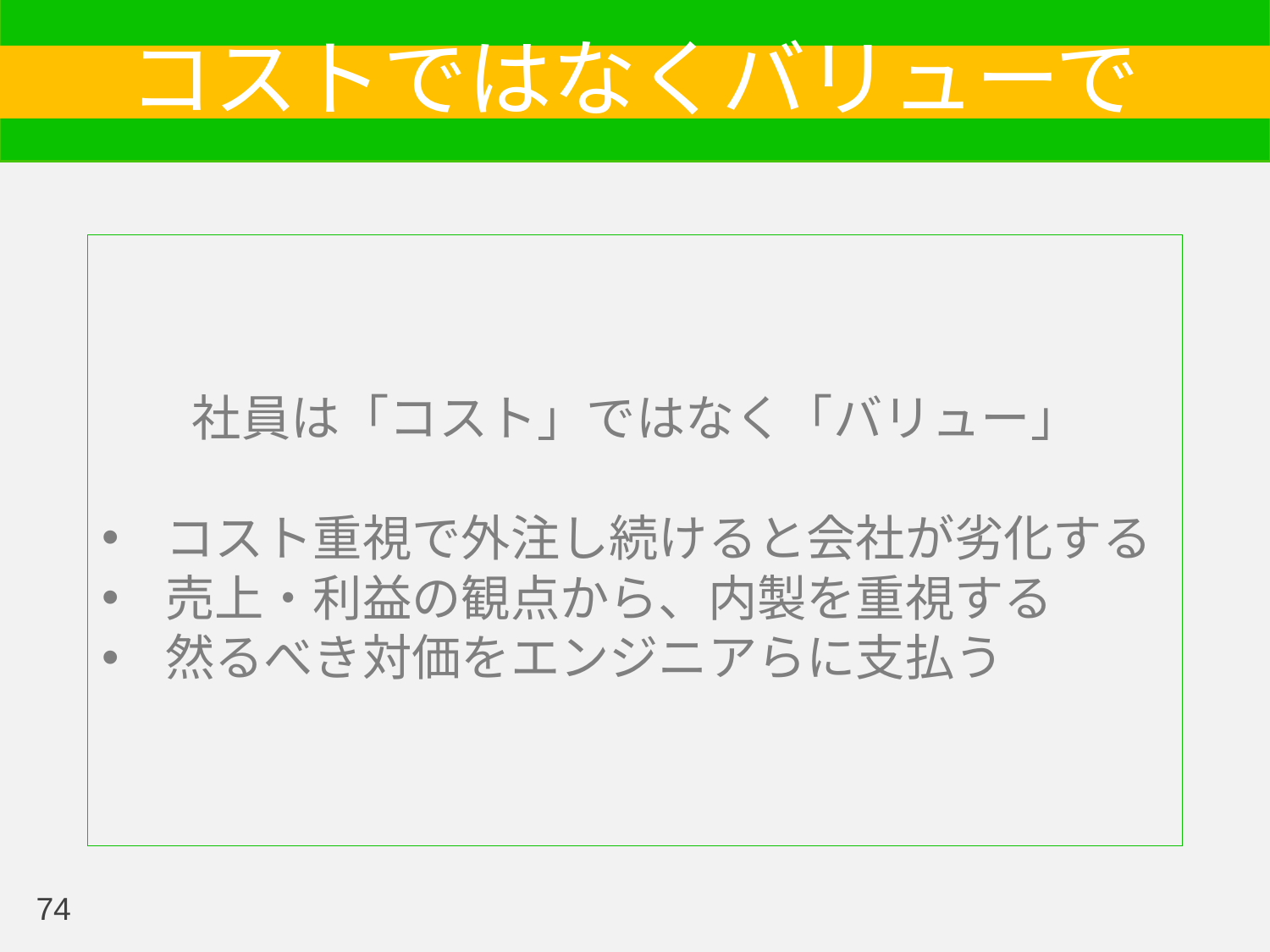

# コストではなくバリューで
社員は「コスト」ではなく「バリュー」

コスト重視で外注し続けると会社が劣化する
売上・利益の観点から、内製を重視する
然るべき対価をエンジニアらに支払う
74